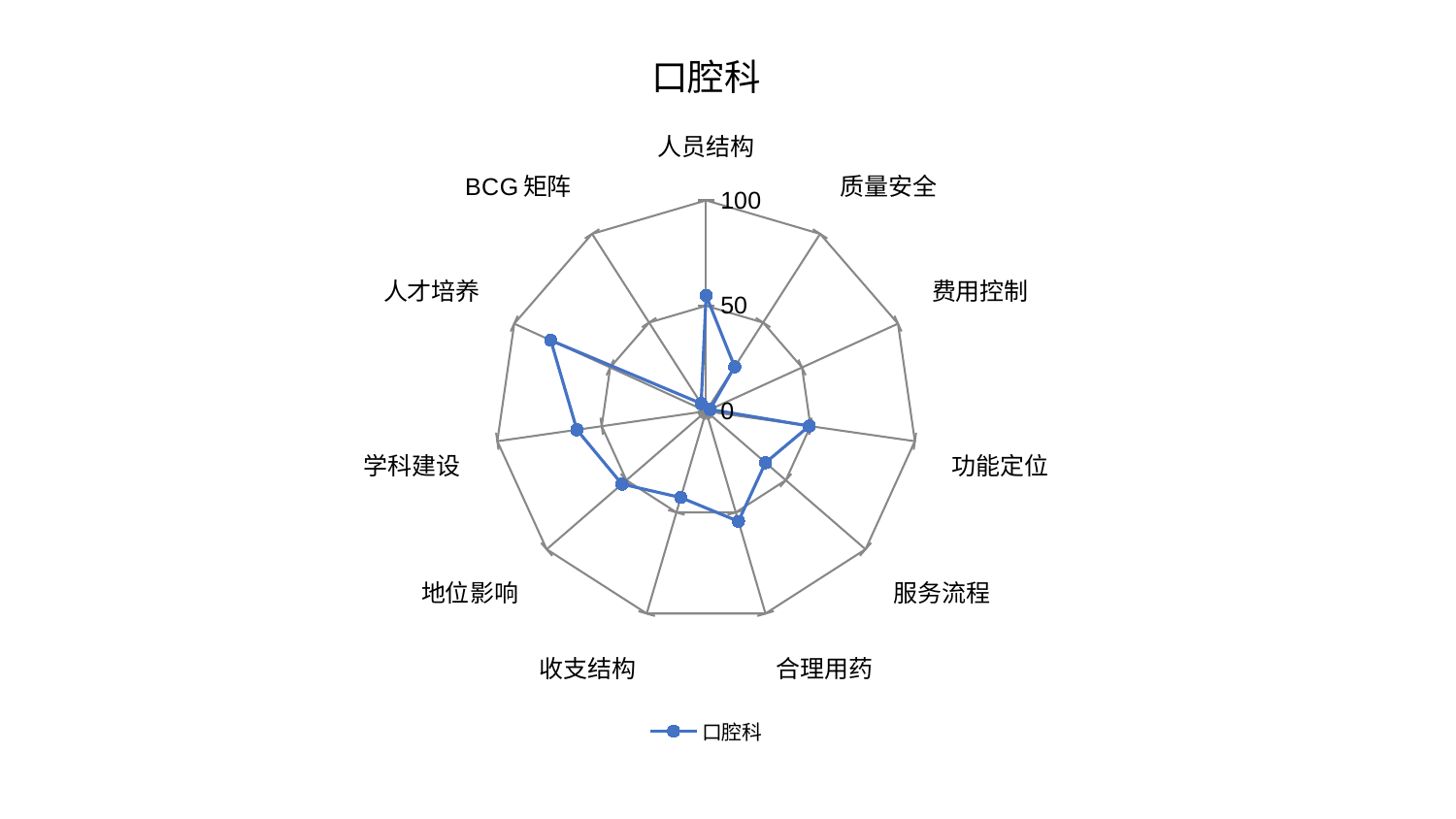

### Chart: 口腔科

| Category | 口腔科 |
|---|---|
| 人员结构 | 54.91826675576095 |
| 质量安全 | 25.072728954783653 |
| 费用控制 | 2.0590772574415057 |
| 功能定位 | 49.3886341761369 |
| 服务流程 | 37.27552785611081 |
| 合理用药 | 54.437733321049784 |
| 收支结构 | 42.655264624939726 |
| 地位影响 | 52.81548135812606 |
| 学科建设 | 61.9030798908942 |
| 人才培养 | 80.9762628489503 |
| BCG矩阵 | 4.330568874795732 |
128